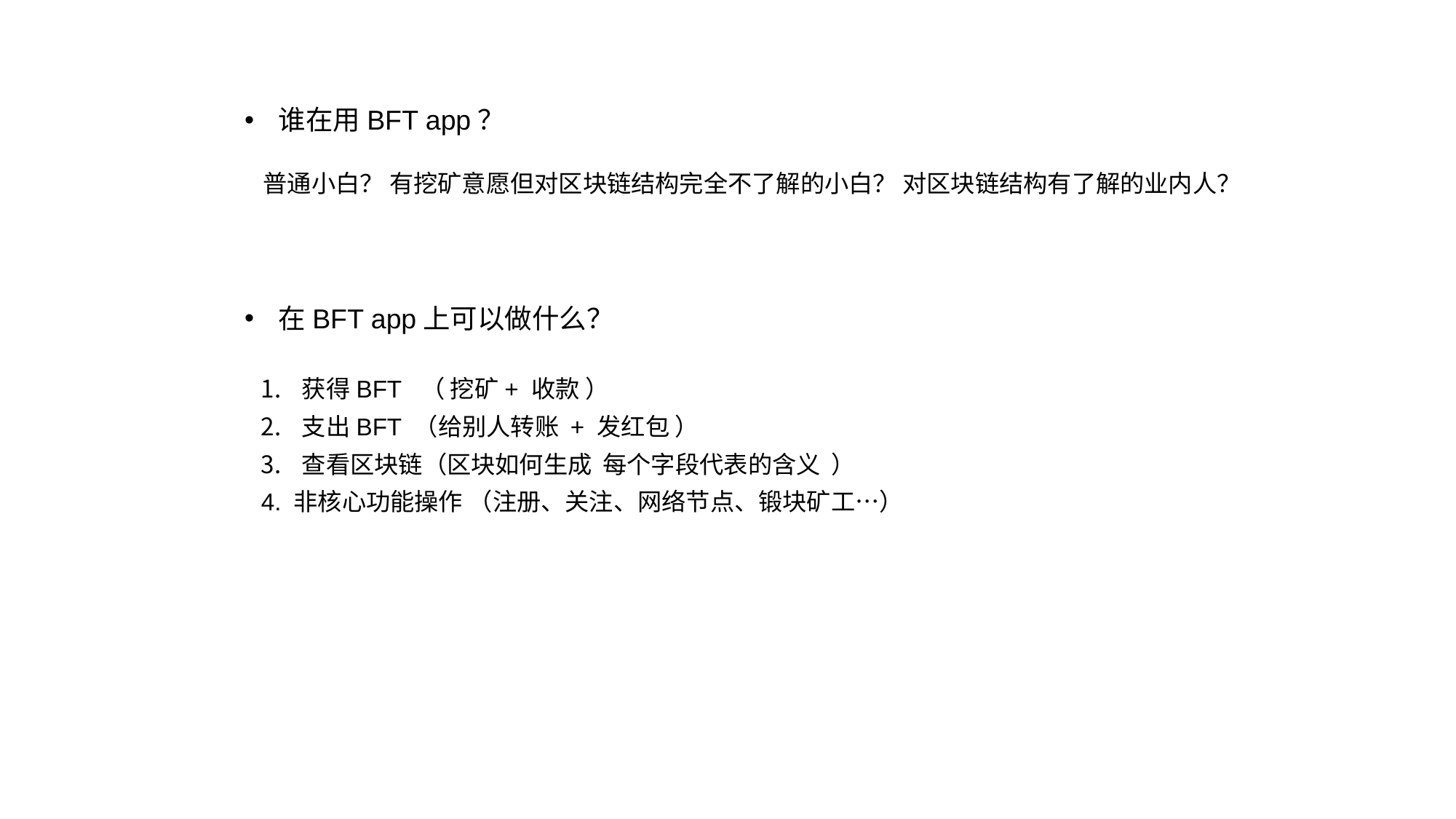

谁在用BFT app？
普通小白？ 有挖矿意愿但对区块链结构完全不了解的小白？ 对区块链结构有了解的业内人？
在BFT app上可以做什么？
获得BFT  （ 挖矿+ 收款 ）
支出BFT （给别人转账 + 发红包 ）
查看区块链（区块如何生成  每个字段代表的含义  ）
4. 非核心功能操作 （注册、关注、网络节点、锻块矿工…）